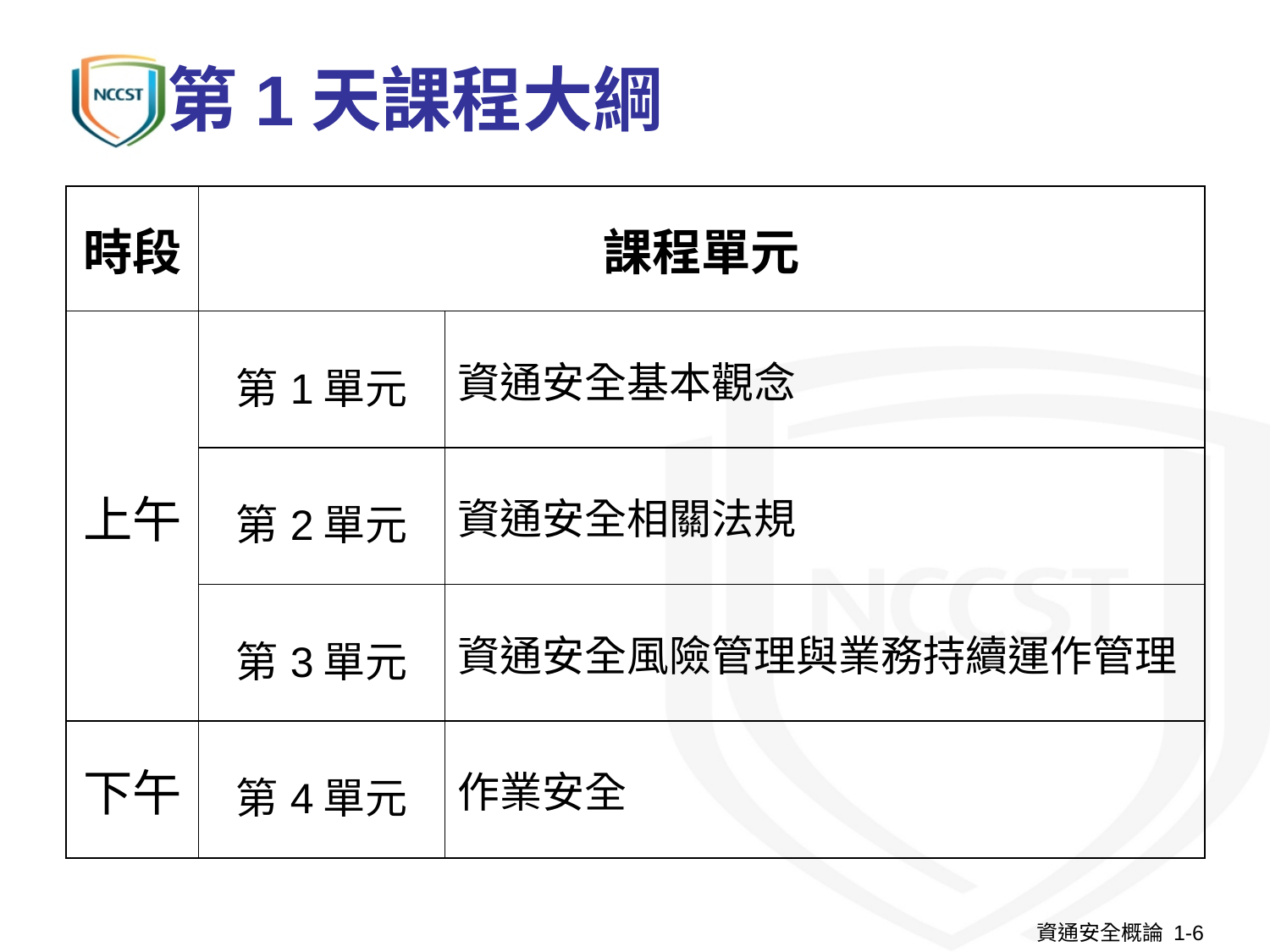

第1天課程大綱
| 時段 | 課程單元 |  |
| --- | --- | --- |
| 上午 | 第1單元 | 資通安全基本觀念 |
|  | 第2單元 | 資通安全相關法規 |
|  | 第3單元 | 資通安全風險管理與業務持續運作管理 |
| 下午 | 第4單元 | 作業安全 |